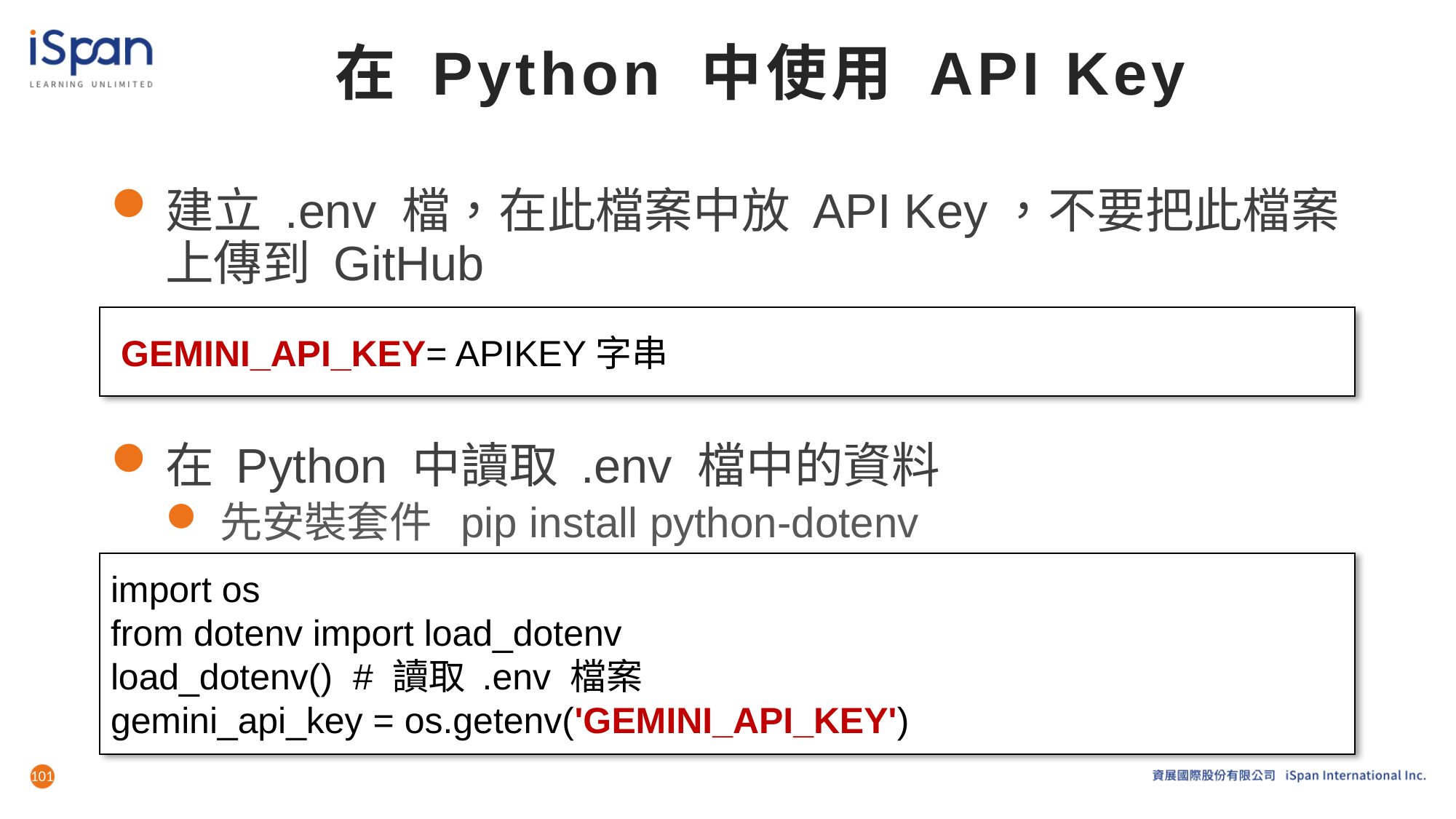

# 在 Python 中使用 API Key
建立 .env 檔，在此檔案中放 API Key，不要把此檔案上傳到 GitHub

在 Python 中讀取 .env 檔中的資料
先安裝套件  pip install python-dotenv
 GEMINI_API_KEY= APIKEY字串
import os
from dotenv import load_dotenv
load_dotenv()  # 讀取 .env 檔案
gemini_api_key = os.getenv('GEMINI_API_KEY')
101